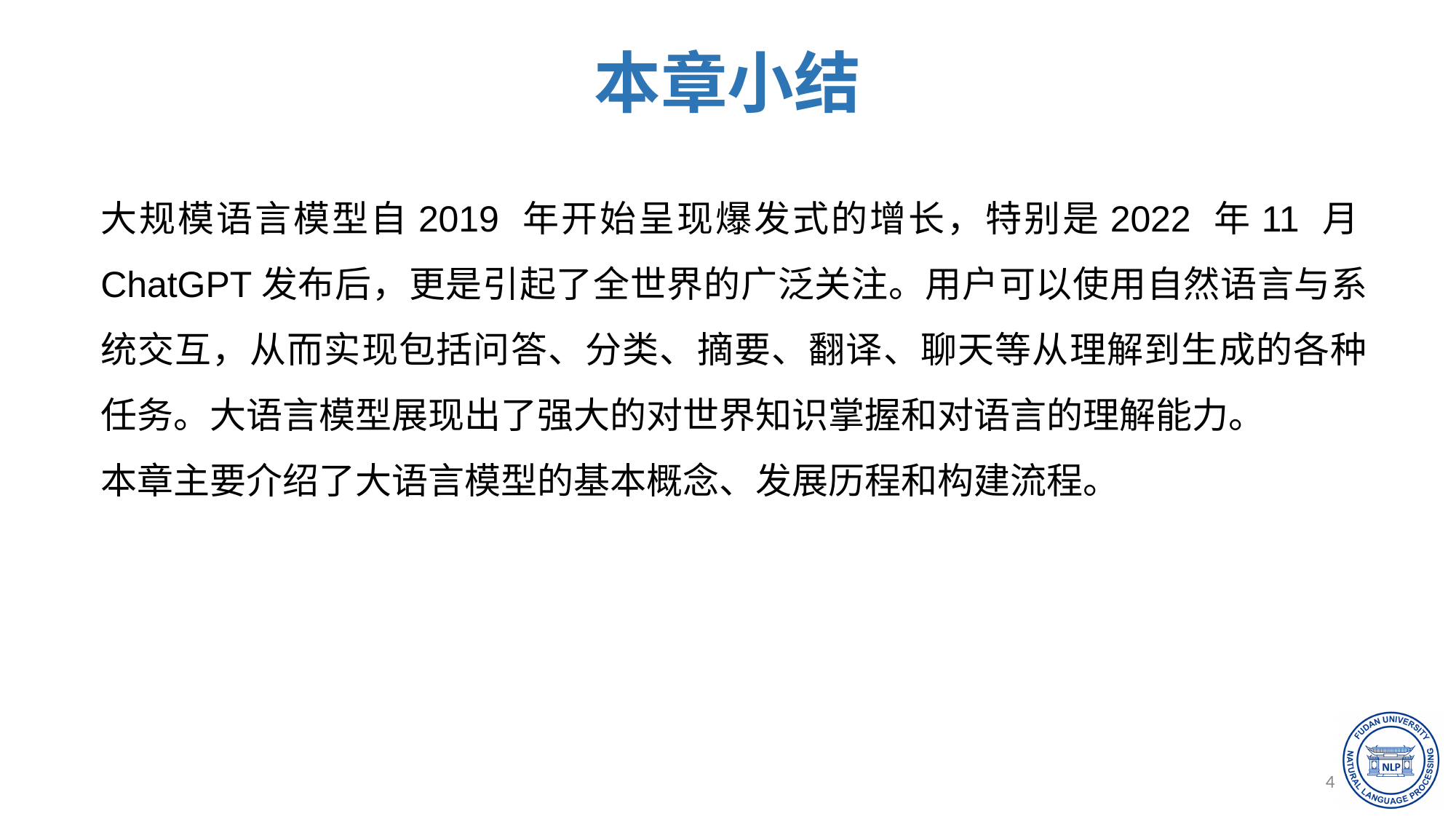

本章小结
哎呀小小草
专业设计
大规模语言模型自2019 年开始呈现爆发式的增长，特别是2022 年11 月ChatGPT发布后，更是引起了全世界的广泛关注。用户可以使用自然语言与系统交互，从而实现包括问答、分类、摘要、翻译、聊天等从理解到生成的各种任务。大语言模型展现出了强大的对世界知识掌握和对语言的理解能力。
本章主要介绍了大语言模型的基本概念、发展历程和构建流程。
2015
哎呀小小草演示设计
40